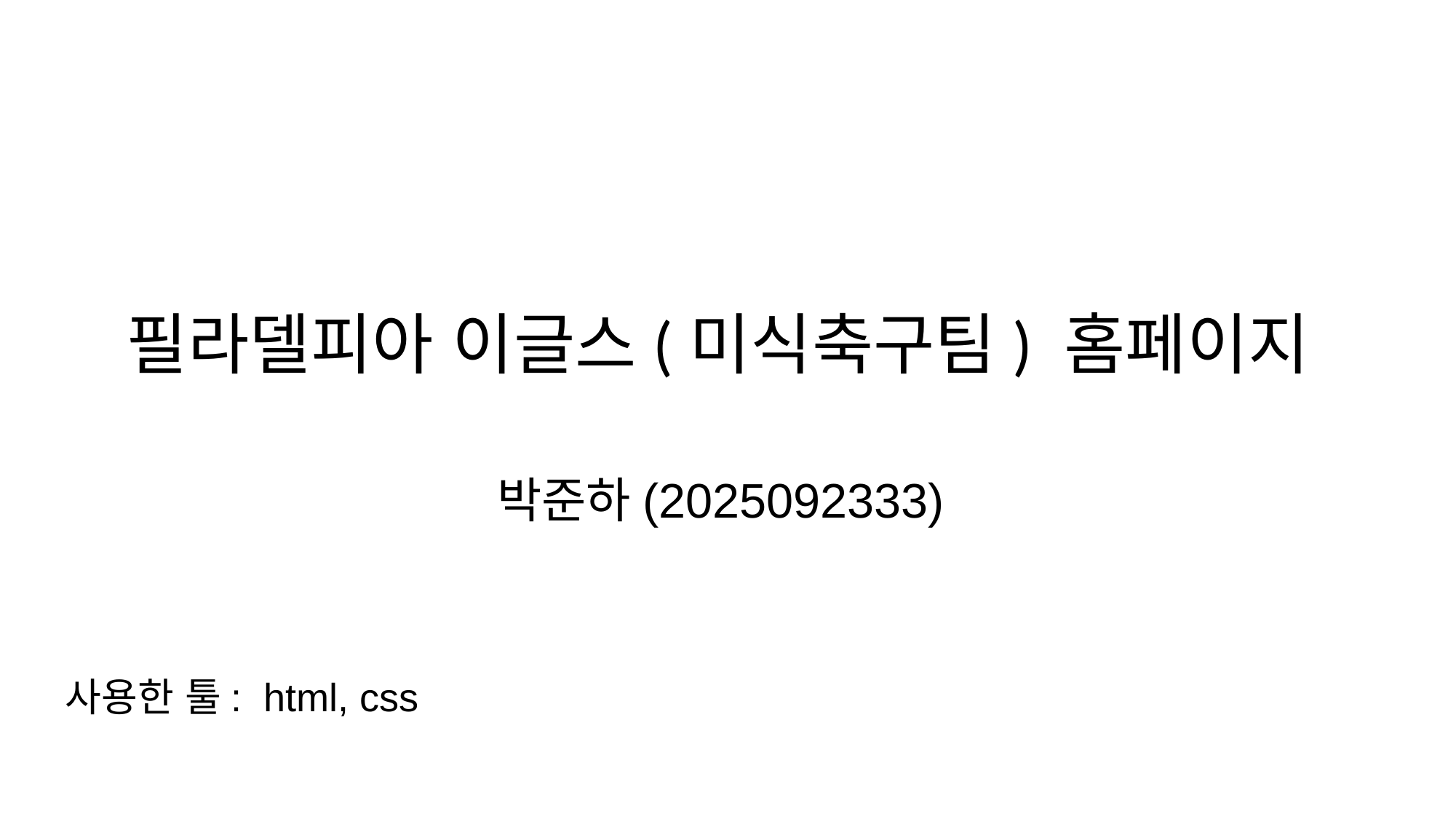

# 필라델피아 이글스(미식축구팀) 홈페이지
박준하(2025092333)

 사용한 툴:  html, css